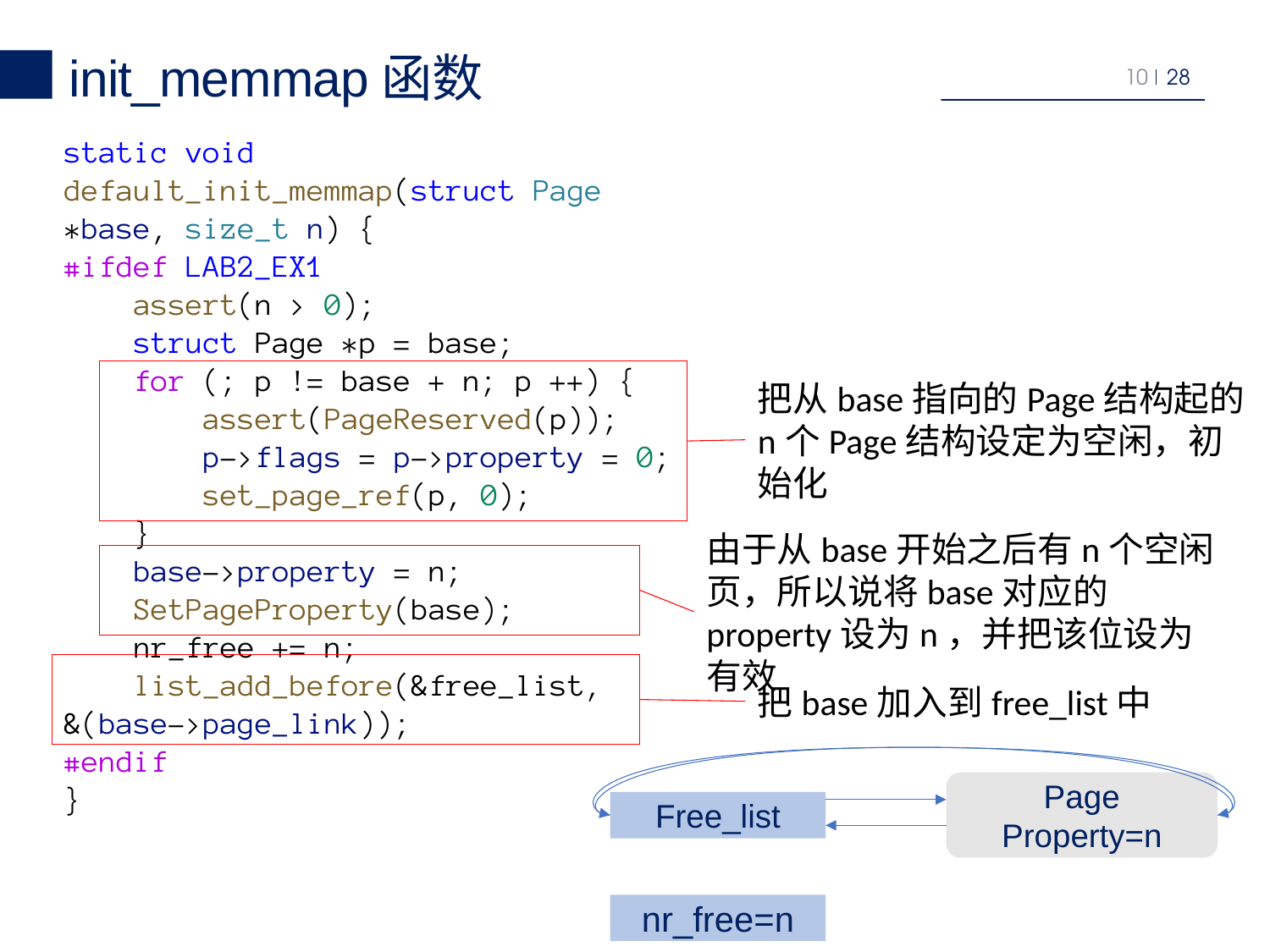

init_memmap函数

10
static void
default_init_memmap(struct Page *base, size_t n) {
#ifdef LAB2_EX1
    assert(n > 0);
    struct Page *p = base;
    for (; p != base + n; p ++) {
        assert(PageReserved(p));
        p->flags = p->property = 0;
        set_page_ref(p, 0);
    }
    base->property = n;
    SetPageProperty(base);
    nr_free += n;
    list_add_before(&free_list, &(base->page_link));
#endif
}

把从base指向的Page结构起的n个Page结构设定为空闲，初始化
由于从base开始之后有n个空闲页，所以说将base对应的property设为n，并把该位设为有效

把base加入到free_list中
Page
Property=n
Free_list
nr_free=n